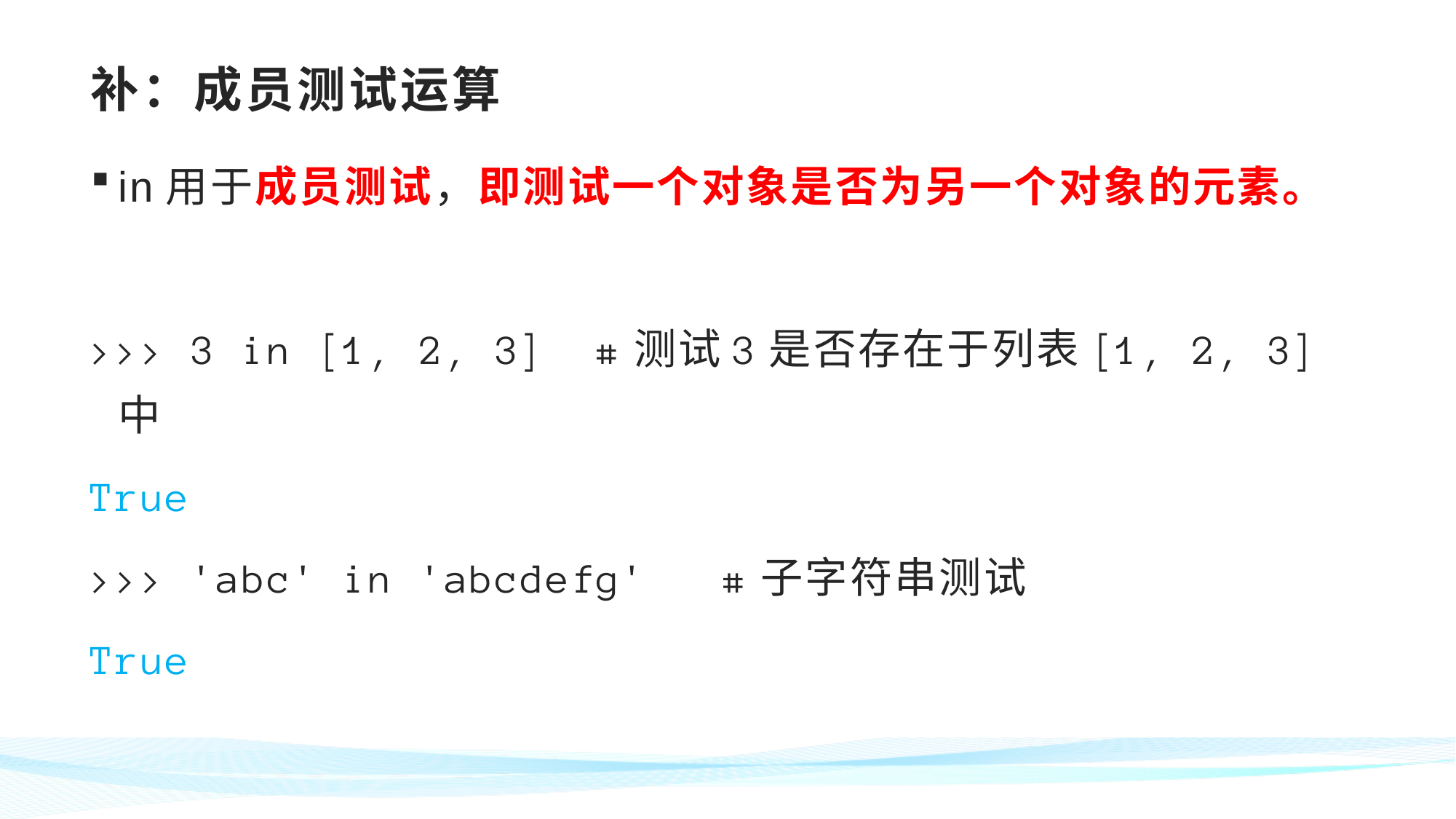

# 补：成员测试运算
in用于成员测试，即测试一个对象是否为另一个对象的元素。

>>> 3 in [1, 2, 3]  #测试3是否存在于列表[1, 2, 3]中
True
>>> 'abc' in 'abcdefg'   #子字符串测试
True